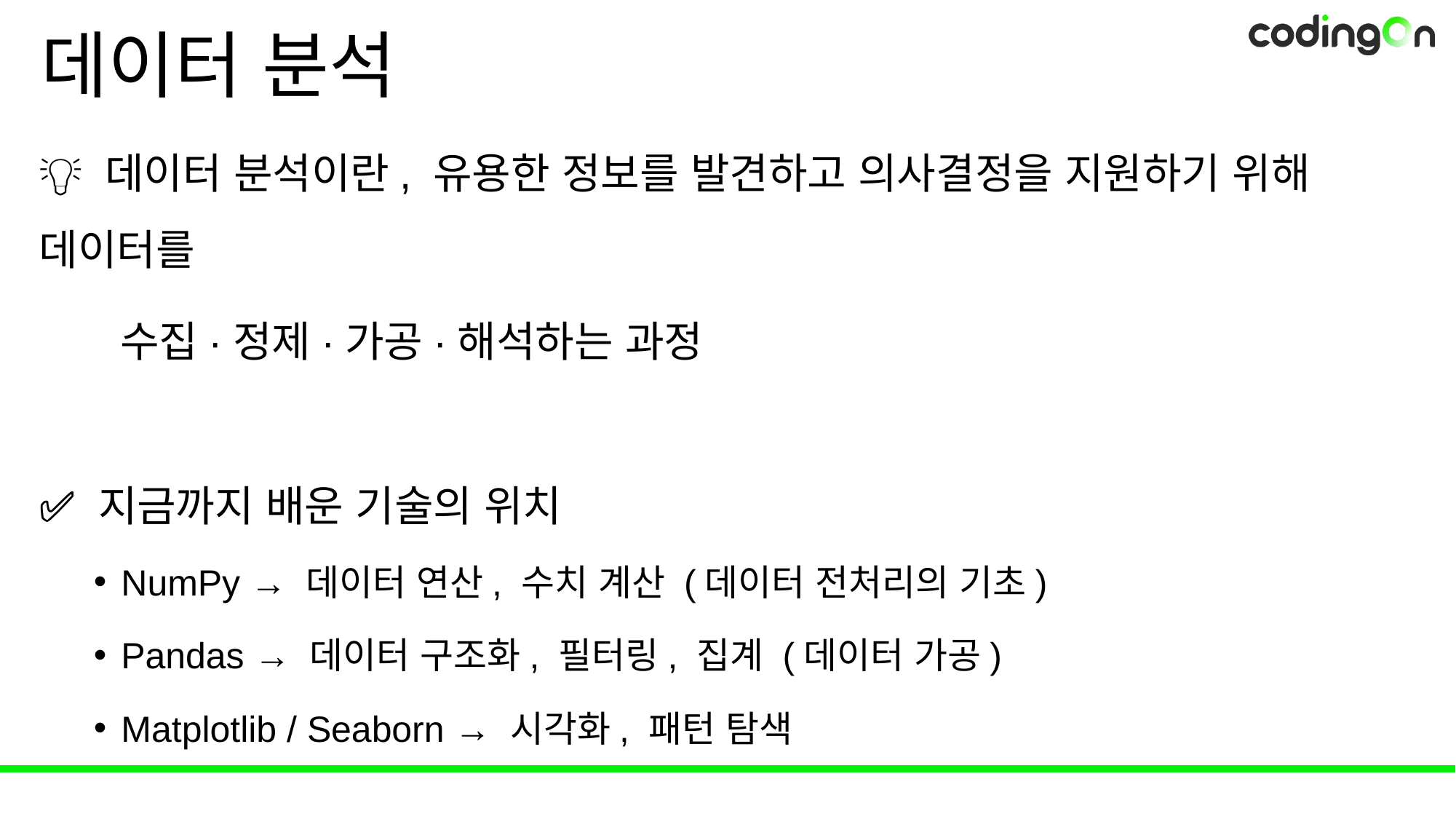

# 데이터 분석
💡 데이터 분석이란, 유용한 정보를 발견하고 의사결정을 지원하기 위해 데이터를
      수집·정제·가공·해석하는 과정

✅ 지금까지 배운 기술의 위치
NumPy → 데이터 연산, 수치 계산 (데이터 전처리의 기초)
Pandas → 데이터 구조화, 필터링, 집계 (데이터 가공)
Matplotlib / Seaborn → 시각화, 패턴 탐색